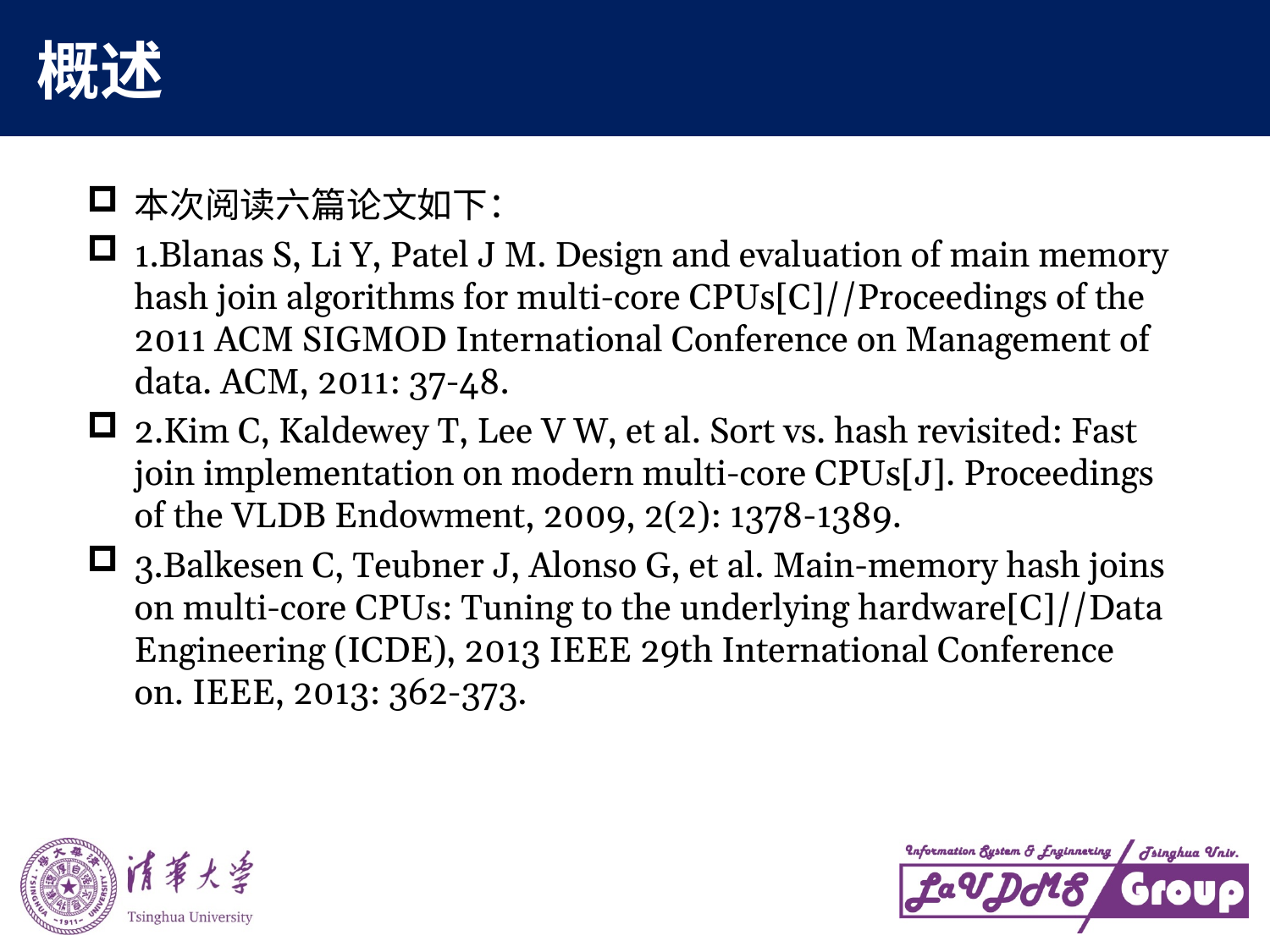

# 概述
本次阅读六篇论文如下：
1.Blanas S, Li Y, Patel J M. Design and evaluation of main memory hash join algorithms for multi-core CPUs[C]//Proceedings of the 2011 ACM SIGMOD International Conference on Management of data. ACM, 2011: 37-48.
2.Kim C, Kaldewey T, Lee V W, et al. Sort vs. hash revisited: Fast join implementation on modern multi-core CPUs[J]. Proceedings of the VLDB Endowment, 2009, 2(2): 1378-1389.
3.Balkesen C, Teubner J, Alonso G, et al. Main-memory hash joins on multi-core CPUs: Tuning to the underlying hardware[C]//Data Engineering (ICDE), 2013 IEEE 29th International Conference on. IEEE, 2013: 362-373.